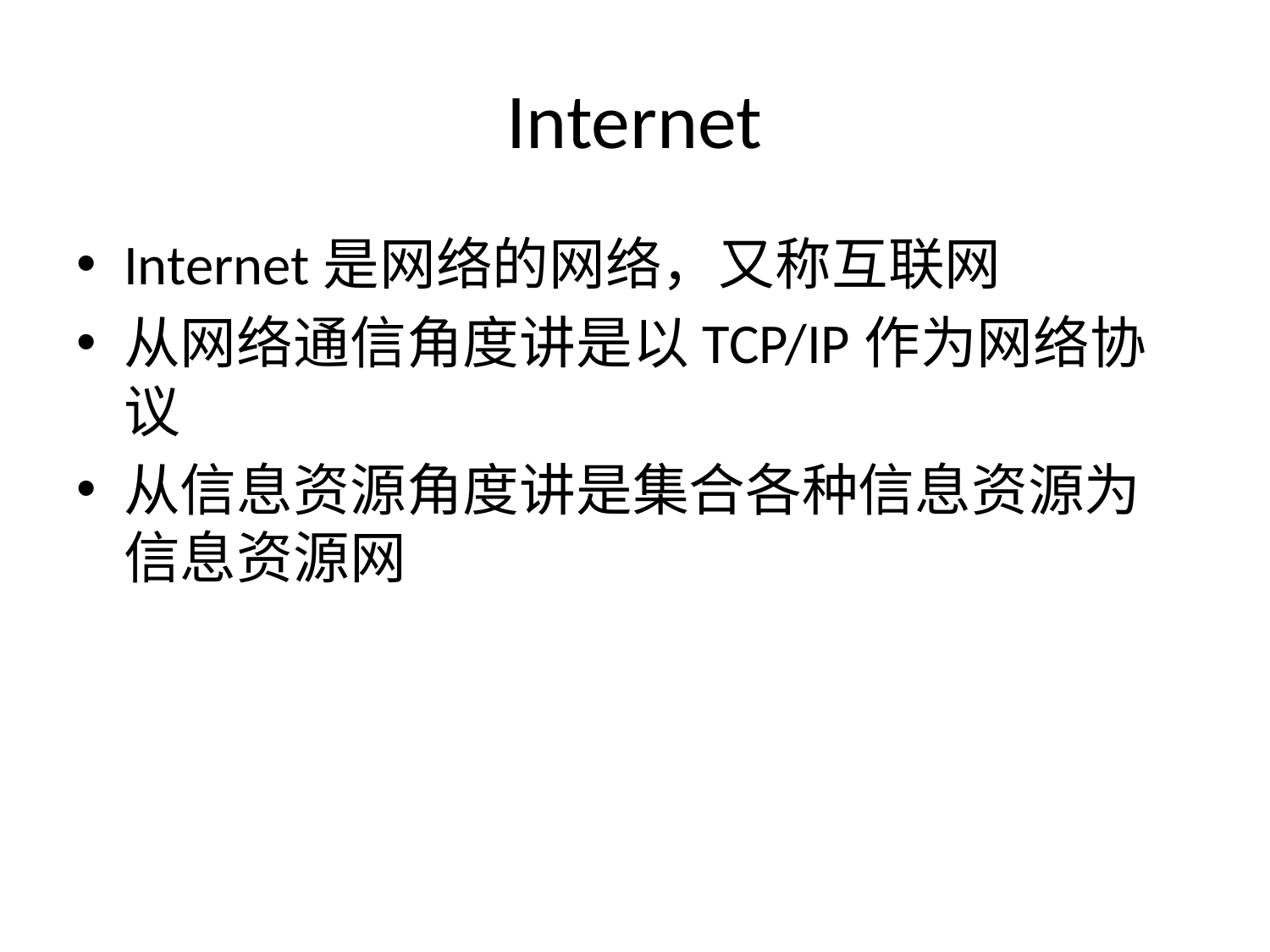

# Internet
Internet是网络的网络，又称互联网
从网络通信角度讲是以TCP/IP作为网络协议
从信息资源角度讲是集合各种信息资源为信息资源网